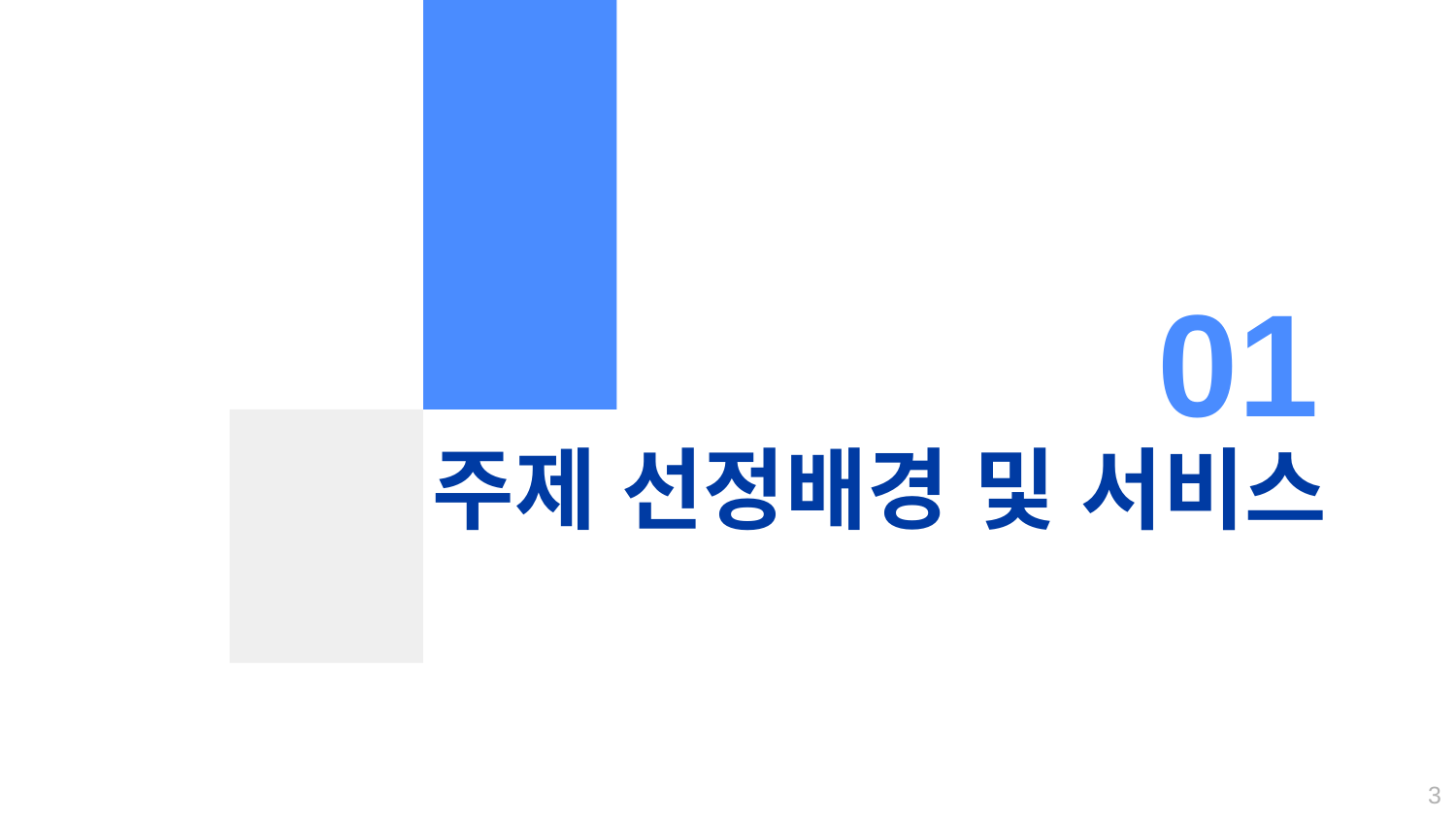

01
# 주제 선정배경 및 서비스
3